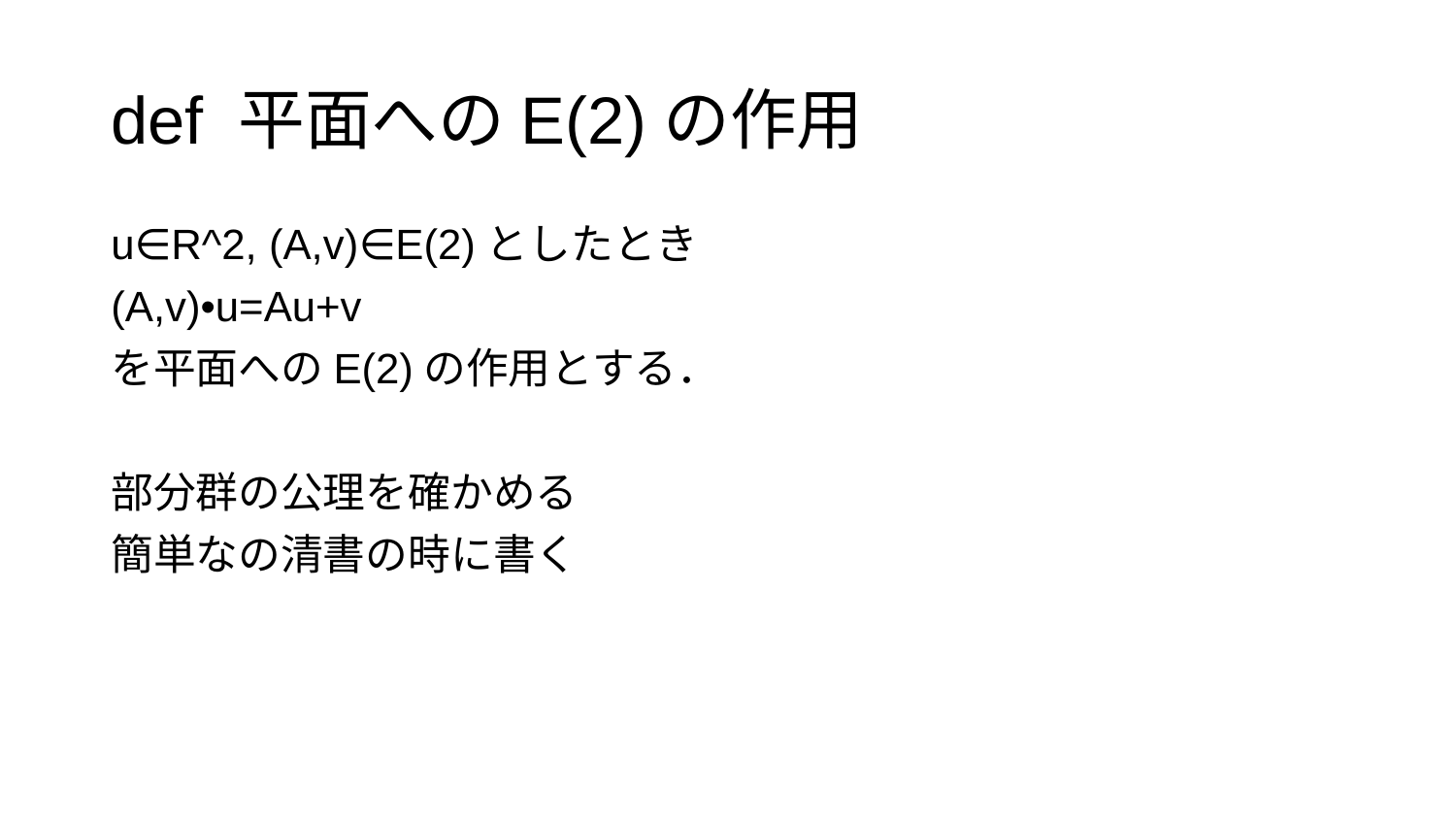

# def 平面へのE(2)の作用
u∈R^2, (A,v)∈E(2)としたとき
(A,v)•u=Au+v
を平面へのE(2)の作用とする．

部分群の公理を確かめる
簡単なの清書の時に書く